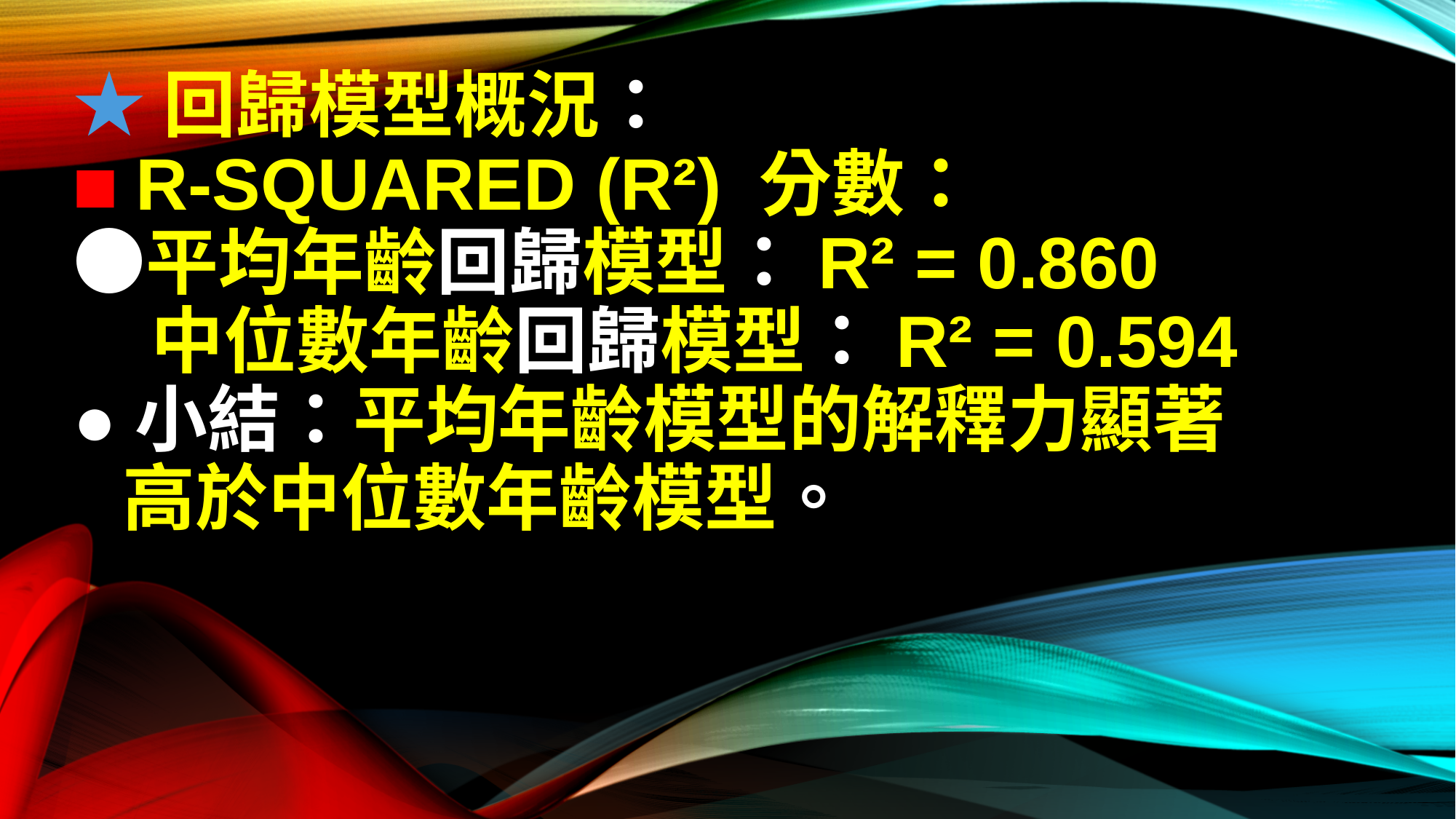

# ★回歸模型概況： ◼︎R-squared (R²) 分數： ●平均年齡回歸模型：R² = 0.860 中位數年齡回歸模型：R² = 0.594 ●小結：平均年齡模型的解釋力顯著 高於中位數年齡模型。